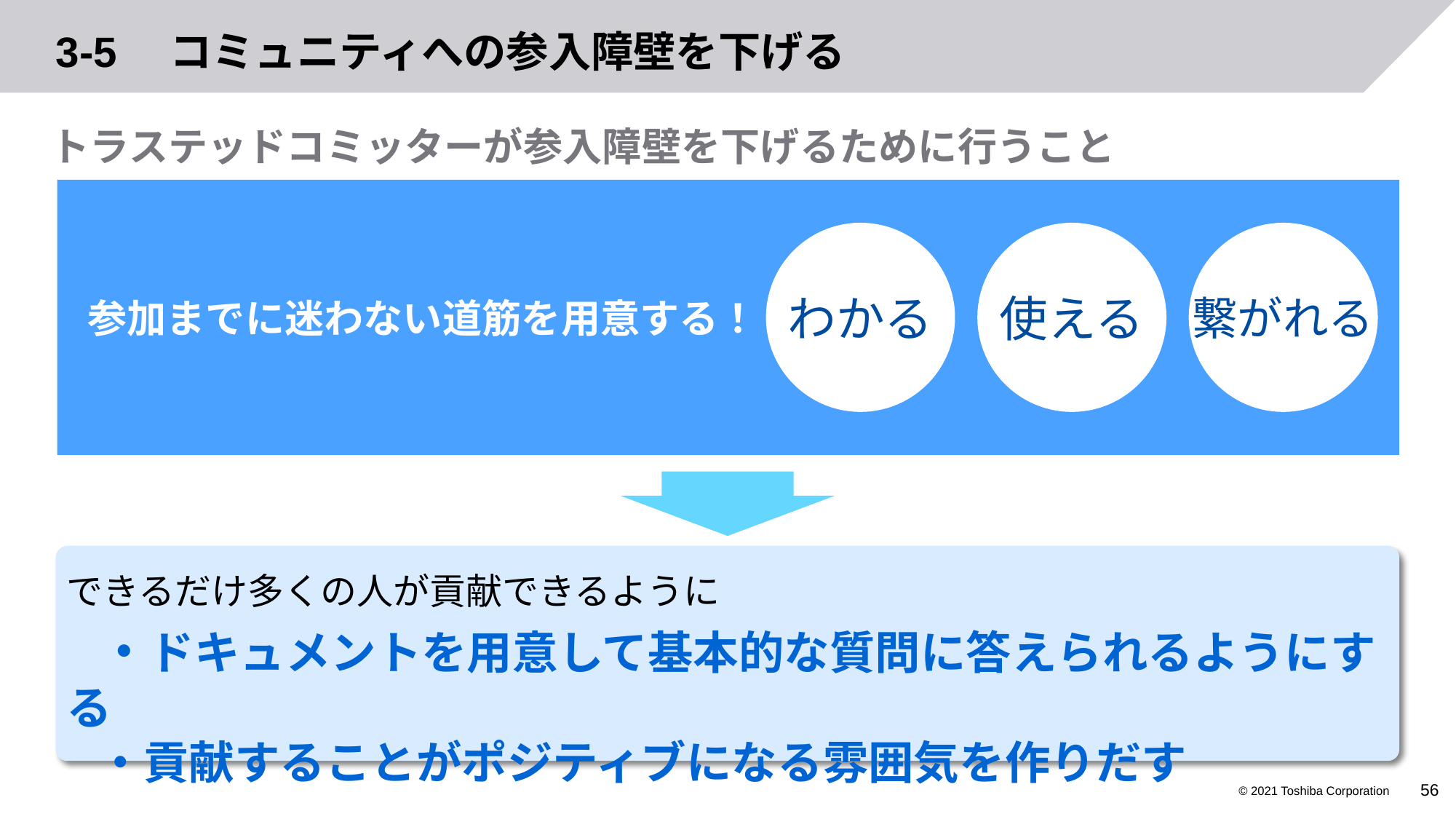

# 3-5　コミュニティへの参入障壁を下げる
トラステッドコミッターが参入障壁を下げるために行うこと
参加までに迷わない道筋を用意する！

わかる

使える

繋がれる

できるだけ多くの人が貢献できるように
  ・ドキュメントを用意して基本的な質問に答えられるようにする
  ・貢献することがポジティブになる雰囲気を作りだす